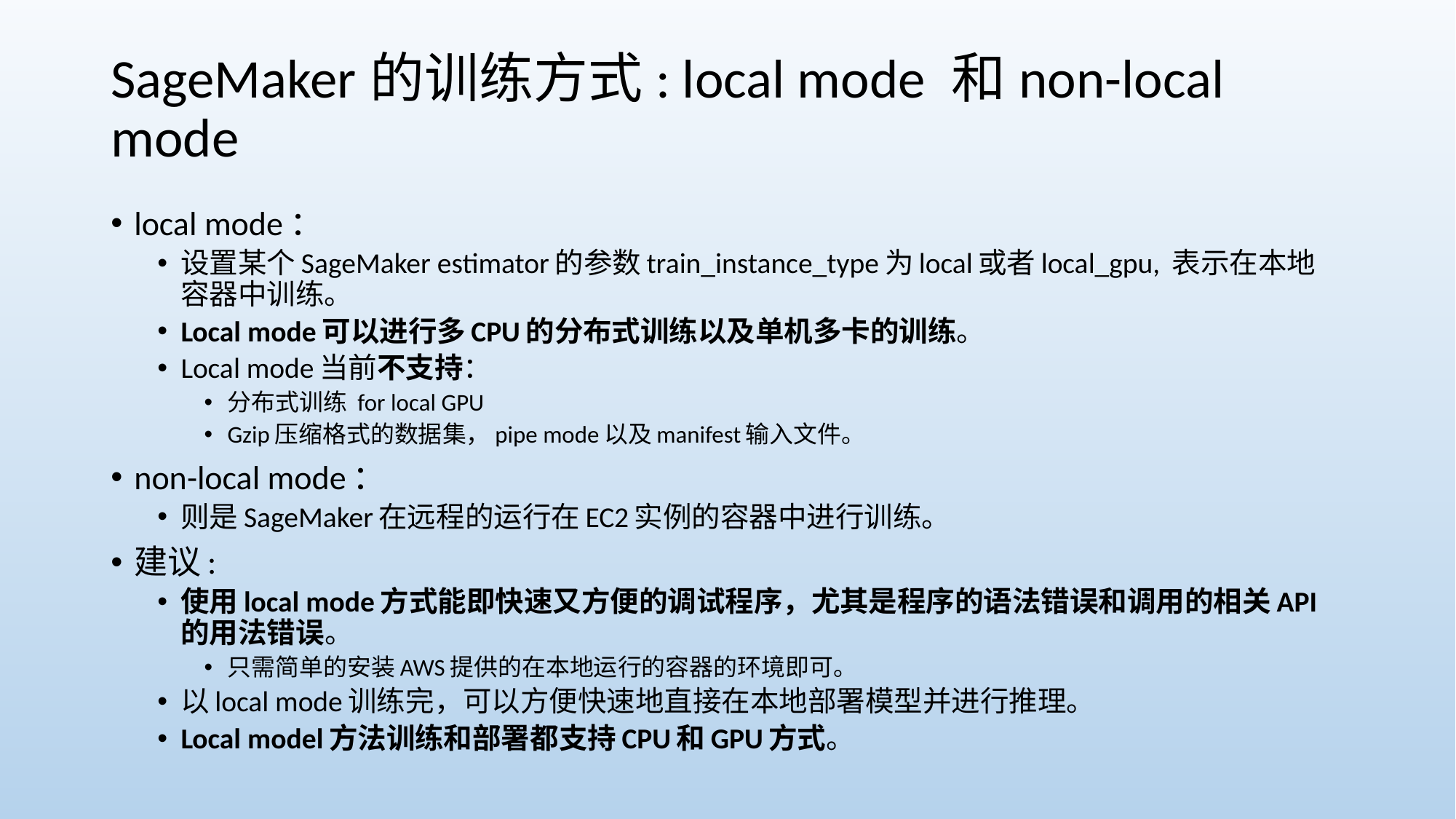

# SageMaker的训练方式: local mode 和non-local mode
local mode：
设置某个SageMaker estimator的参数train_instance_type为local或者local_gpu, 表示在本地容器中训练。
Local mode可以进行多CPU的分布式训练以及单机多卡的训练。
Local mode当前不支持：
分布式训练 for local GPU
Gzip压缩格式的数据集，pipe mode以及manifest输入文件。
non-local mode：
则是SageMaker在远程的运行在EC2实例的容器中进行训练。
建议:
使用local mode方式能即快速又方便的调试程序，尤其是程序的语法错误和调用的相关API的用法错误。
只需简单的安装AWS提供的在本地运行的容器的环境即可。
以local mode训练完，可以方便快速地直接在本地部署模型并进行推理。
Local model方法训练和部署都支持CPU和GPU方式。